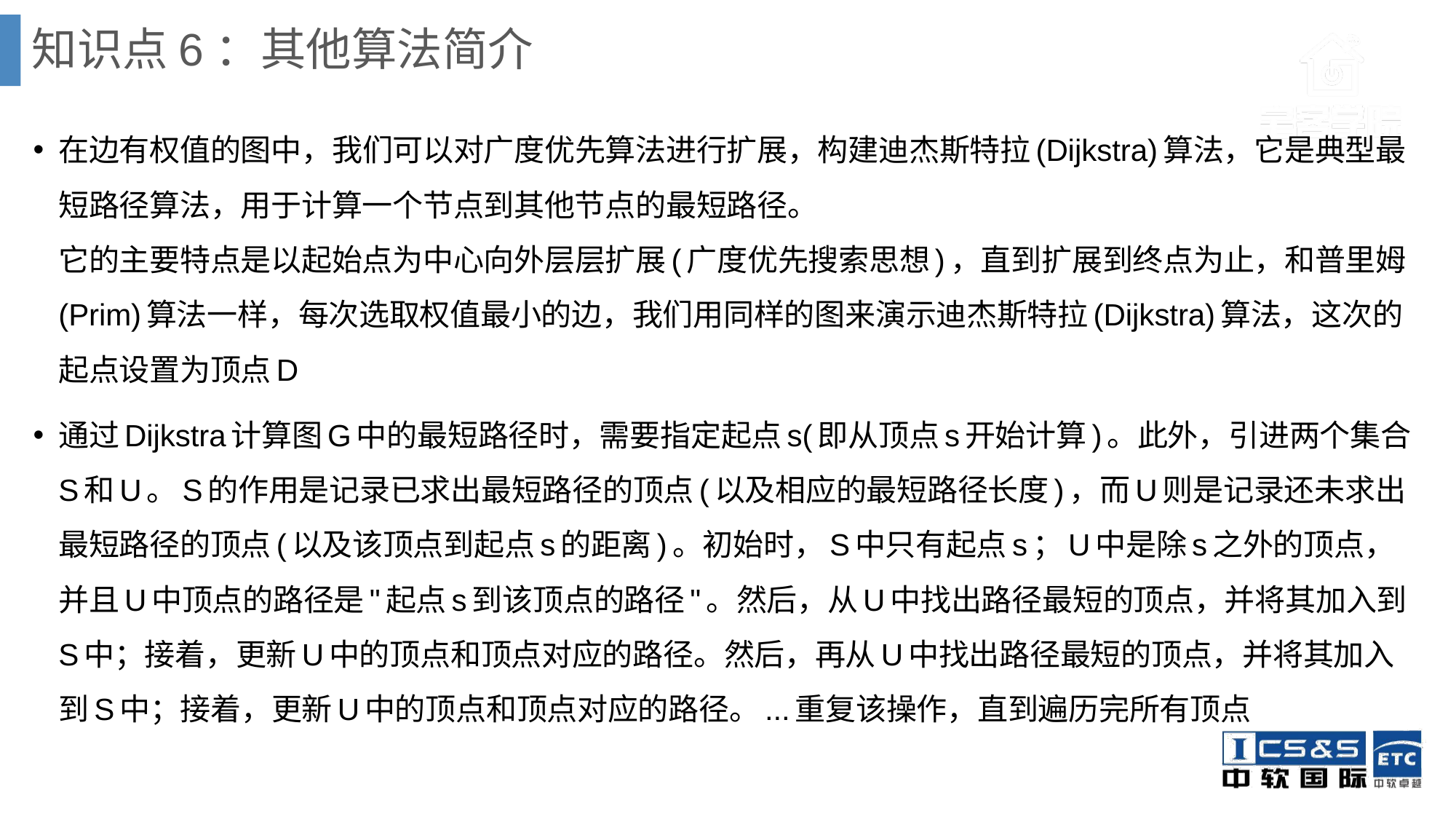

# 知识点6：其他算法简介
在边有权值的图中，我们可以对广度优先算法进行扩展，构建迪杰斯特拉(Dijkstra)算法，它是典型最短路径算法，用于计算一个节点到其他节点的最短路径。
它的主要特点是以起始点为中心向外层层扩展(广度优先搜索思想)，直到扩展到终点为止，和普里姆(Prim)算法一样，每次选取权值最小的边，我们用同样的图来演示迪杰斯特拉(Dijkstra)算法，这次的起点设置为顶点D
通过Dijkstra计算图G中的最短路径时，需要指定起点s(即从顶点s开始计算)。此外，引进两个集合S和U。S的作用是记录已求出最短路径的顶点(以及相应的最短路径长度)，而U则是记录还未求出最短路径的顶点(以及该顶点到起点s的距离)。初始时，S中只有起点s；U中是除s之外的顶点，并且U中顶点的路径是"起点s到该顶点的路径"。然后，从U中找出路径最短的顶点，并将其加入到S中；接着，更新U中的顶点和顶点对应的路径。然后，再从U中找出路径最短的顶点，并将其加入到S中；接着，更新U中的顶点和顶点对应的路径。...重复该操作，直到遍历完所有顶点